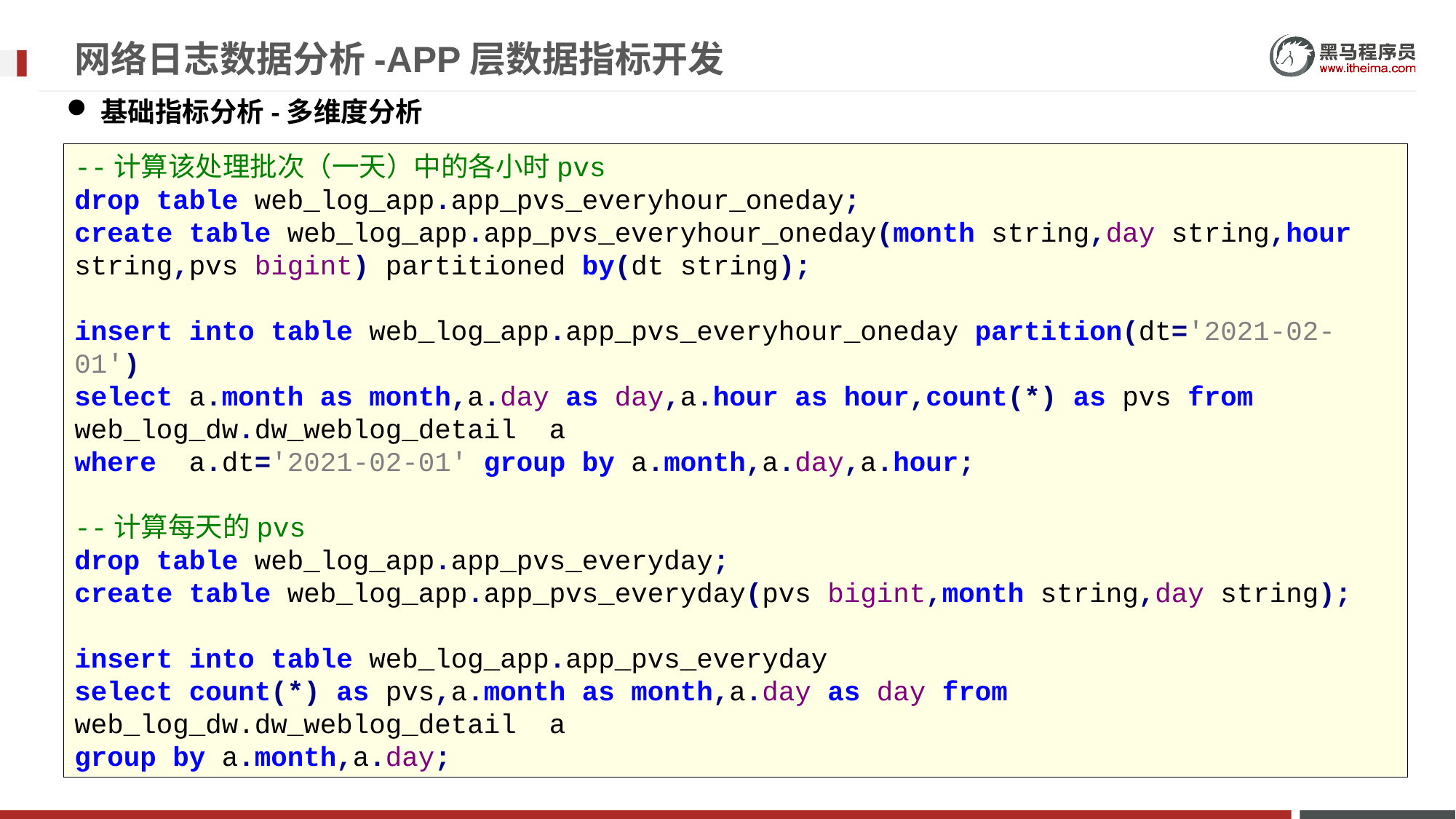

# 网络日志数据分析-APP层数据指标开发
基础指标分析-多维度分析
--计算该处理批次（一天）中的各小时pvs
drop table web_log_app.app_pvs_everyhour_oneday;
create table web_log_app.app_pvs_everyhour_oneday(month string,day string,hour string,pvs bigint) partitioned by(dt string);

insert into table web_log_app.app_pvs_everyhour_oneday partition(dt='2021-02-01')
select a.month as month,a.day as day,a.hour as hour,count(*) as pvs from web_log_dw.dw_weblog_detail  a
where  a.dt='2021-02-01' group by a.month,a.day,a.hour;

--计算每天的pvs
drop table web_log_app.app_pvs_everyday;
create table web_log_app.app_pvs_everyday(pvs bigint,month string,day string);

insert into table web_log_app.app_pvs_everyday
select count(*) as pvs,a.month as month,a.day as day from web_log_dw.dw_weblog_detail  a
group by a.month,a.day;